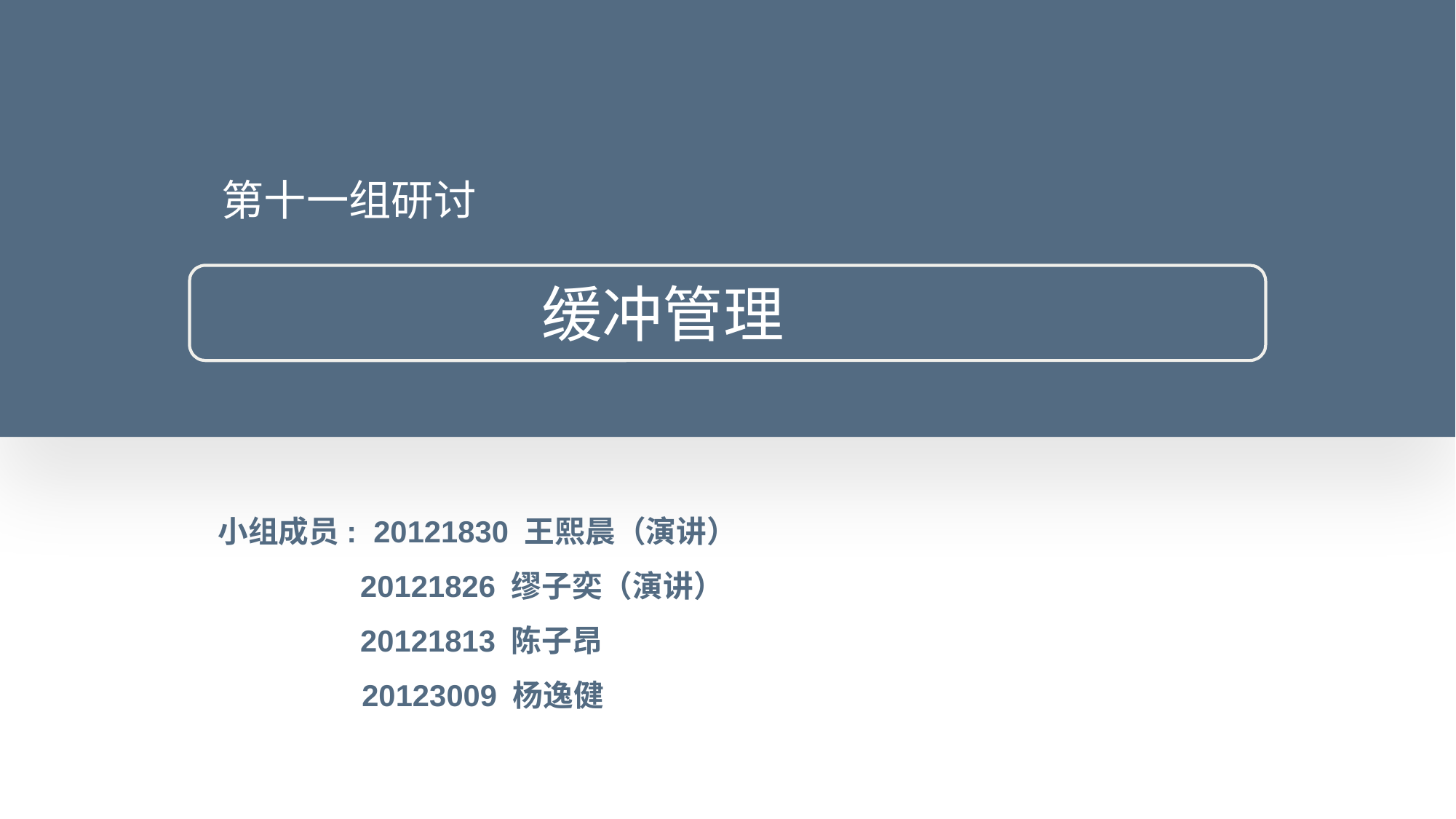

第十一组研讨

缓冲管理
小组成员:  20121830 王熙晨（演讲）
	    20121826 缪子奕（演讲）
	    20121813 陈子昂 		    20123009 杨逸健